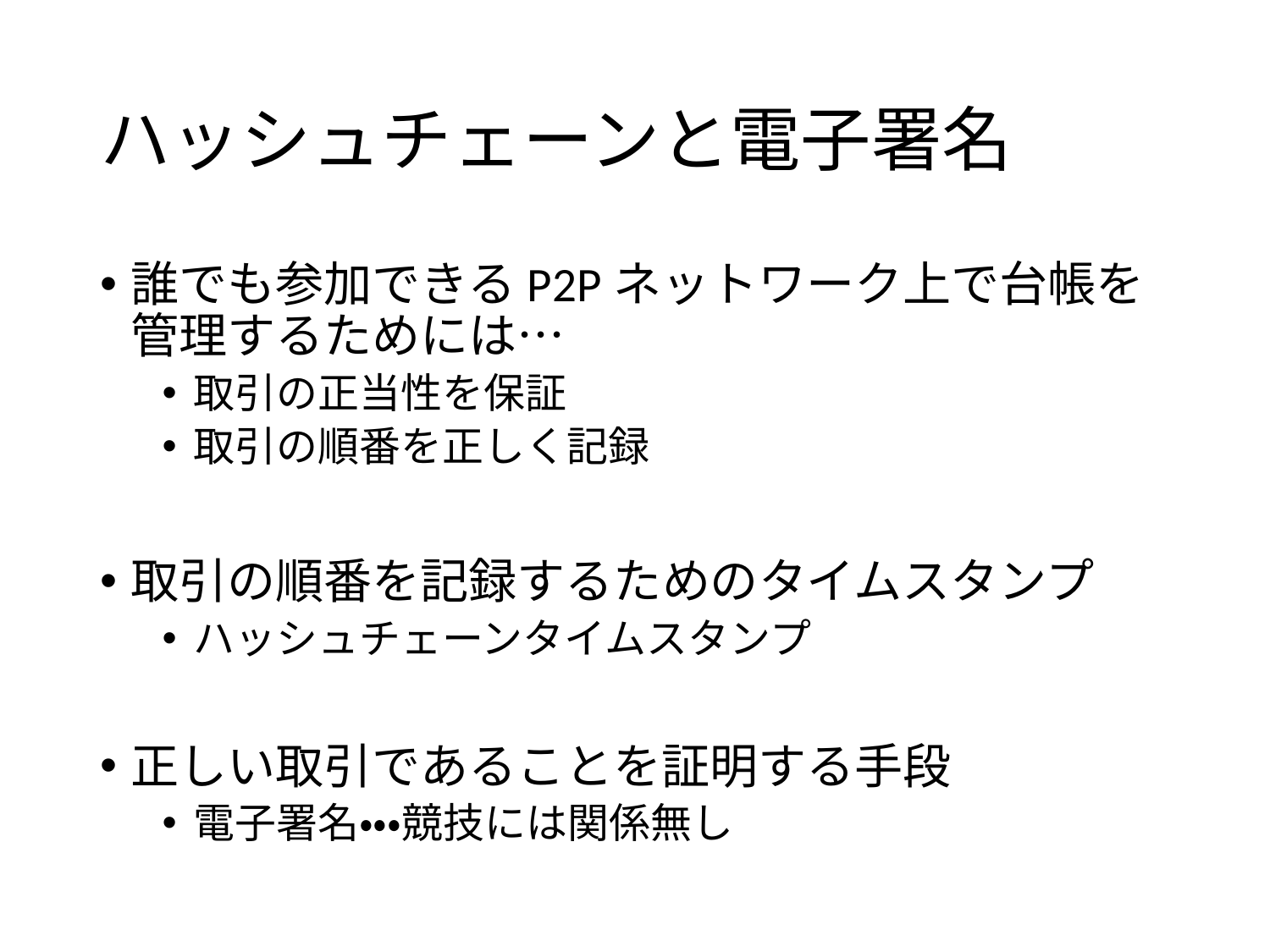

# ハッシュチェーンと電子署名
誰でも参加できるP2Pネットワーク上で台帳を管理するためには…
取引の正当性を保証
取引の順番を正しく記録

取引の順番を記録するためのタイムスタンプ
ハッシュチェーンタイムスタンプ

正しい取引であることを証明する手段
電子署名・・・競技には関係無し